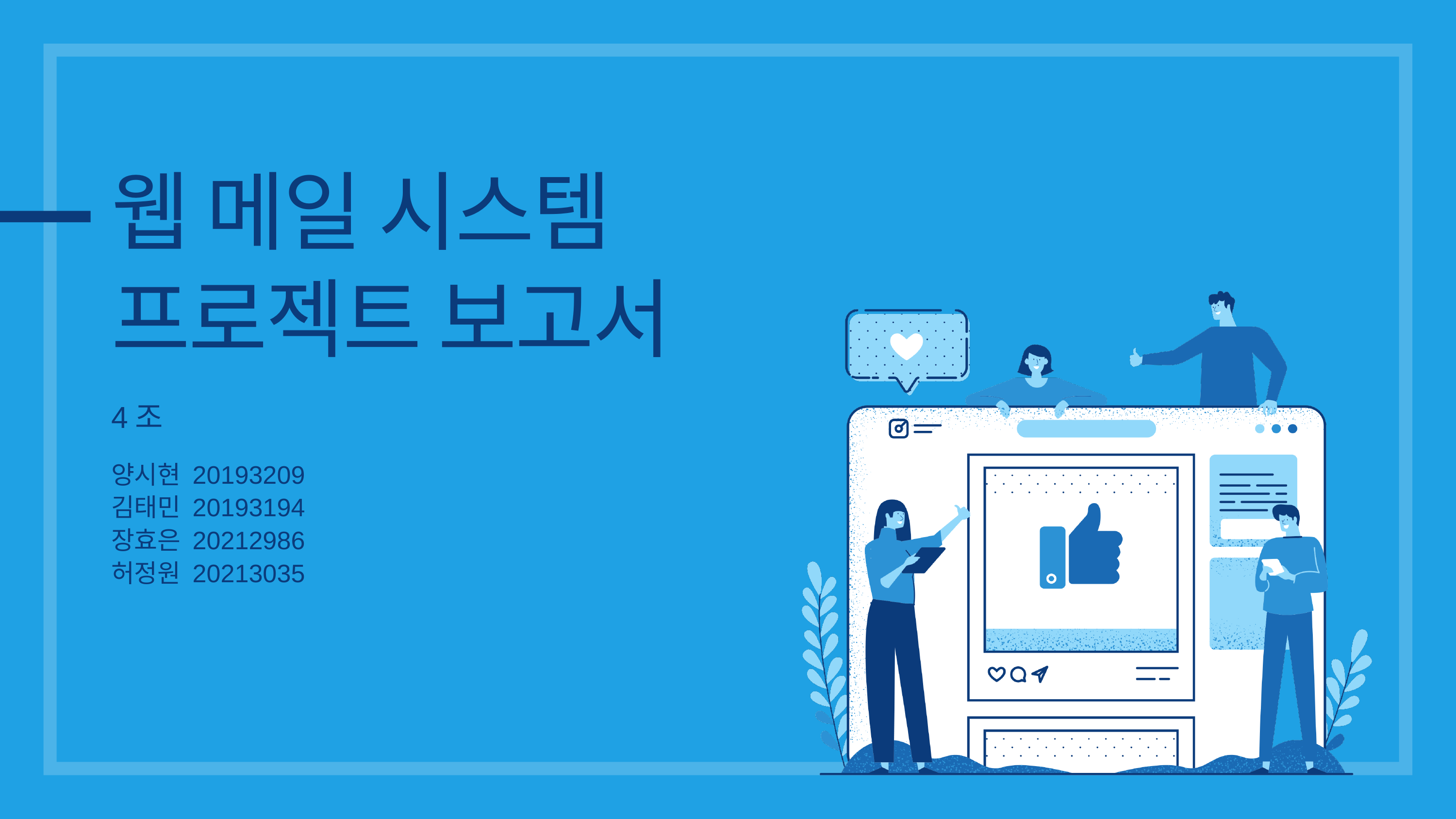

웹 메일 시스템
프로젝트 보고서

4조
양시현 20193209
김태민 20193194
장효은 20212986
허정원 20213035